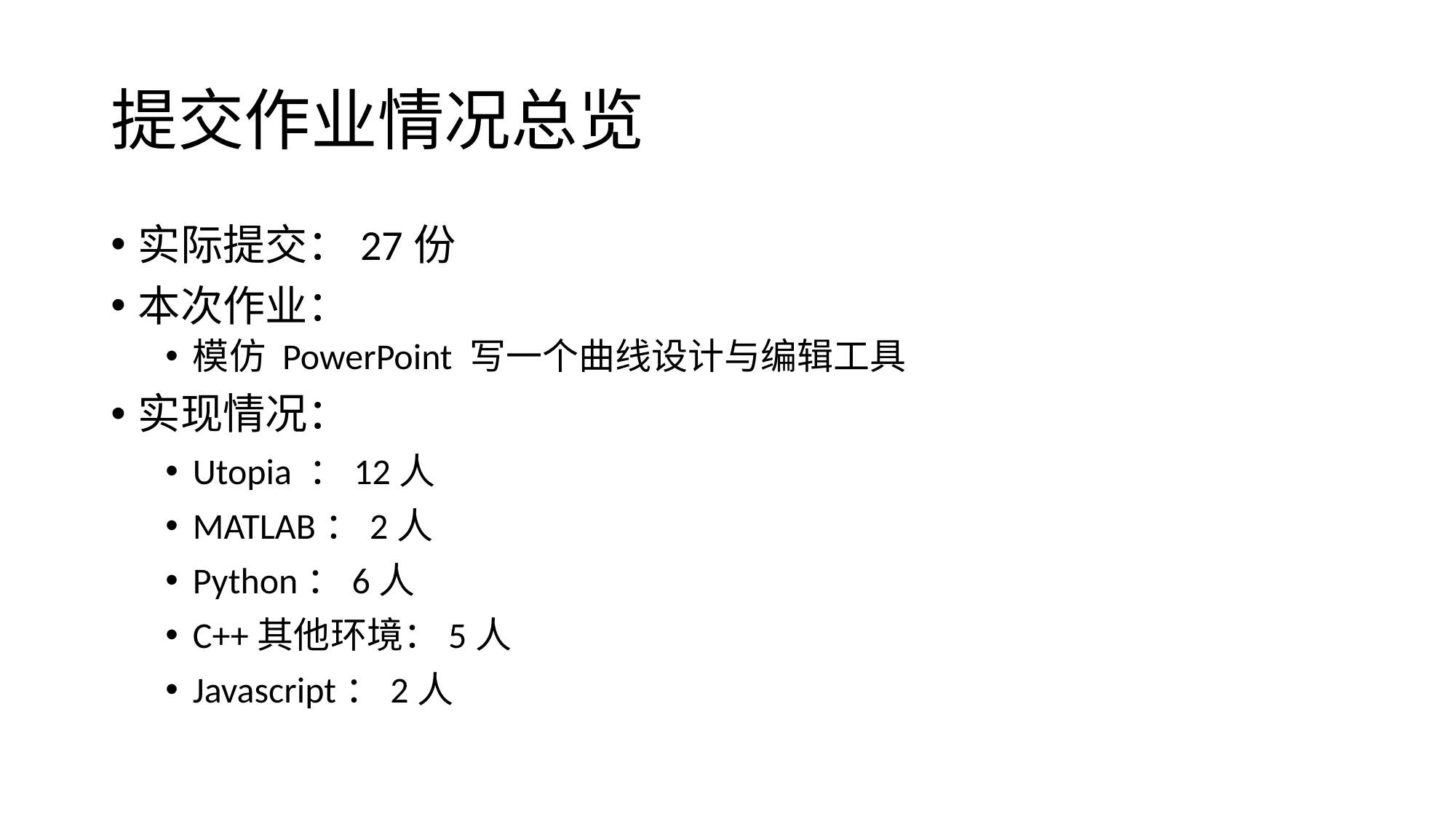

# 提交作业情况总览
实际提交：27份
本次作业：
模仿 PowerPoint 写一个曲线设计与编辑工具
实现情况：
Utopia ：12人
MATLAB：2人
Python：6人
C++其他环境：5人
Javascript：2人